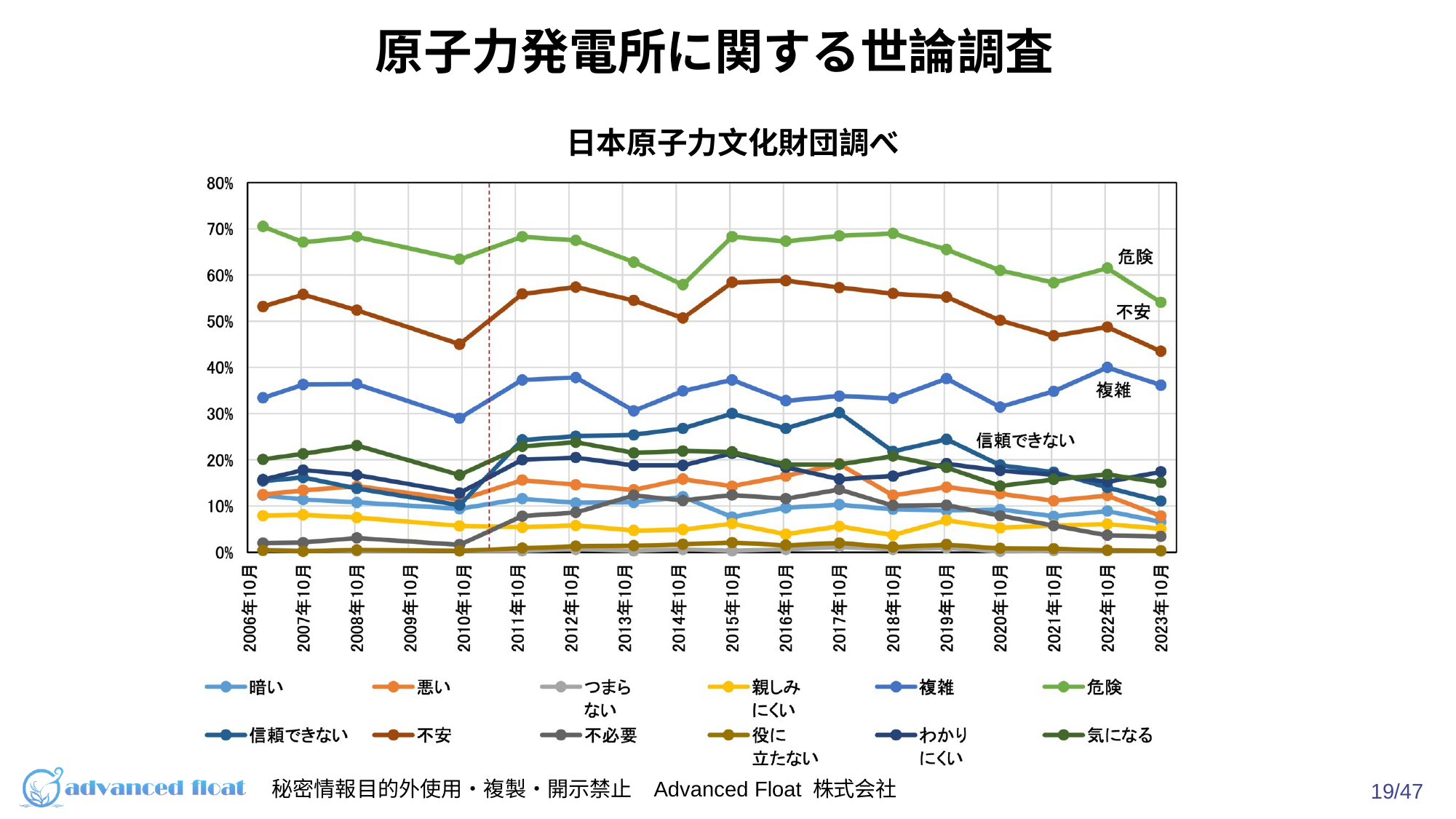

# 原⼦⼒発電所に関する世論調査
⽇本原⼦⼒⽂化財団調べ
秘密情報⽬的外使⽤・複製・開⽰禁⽌
Advanced Float 株式会社
19/47